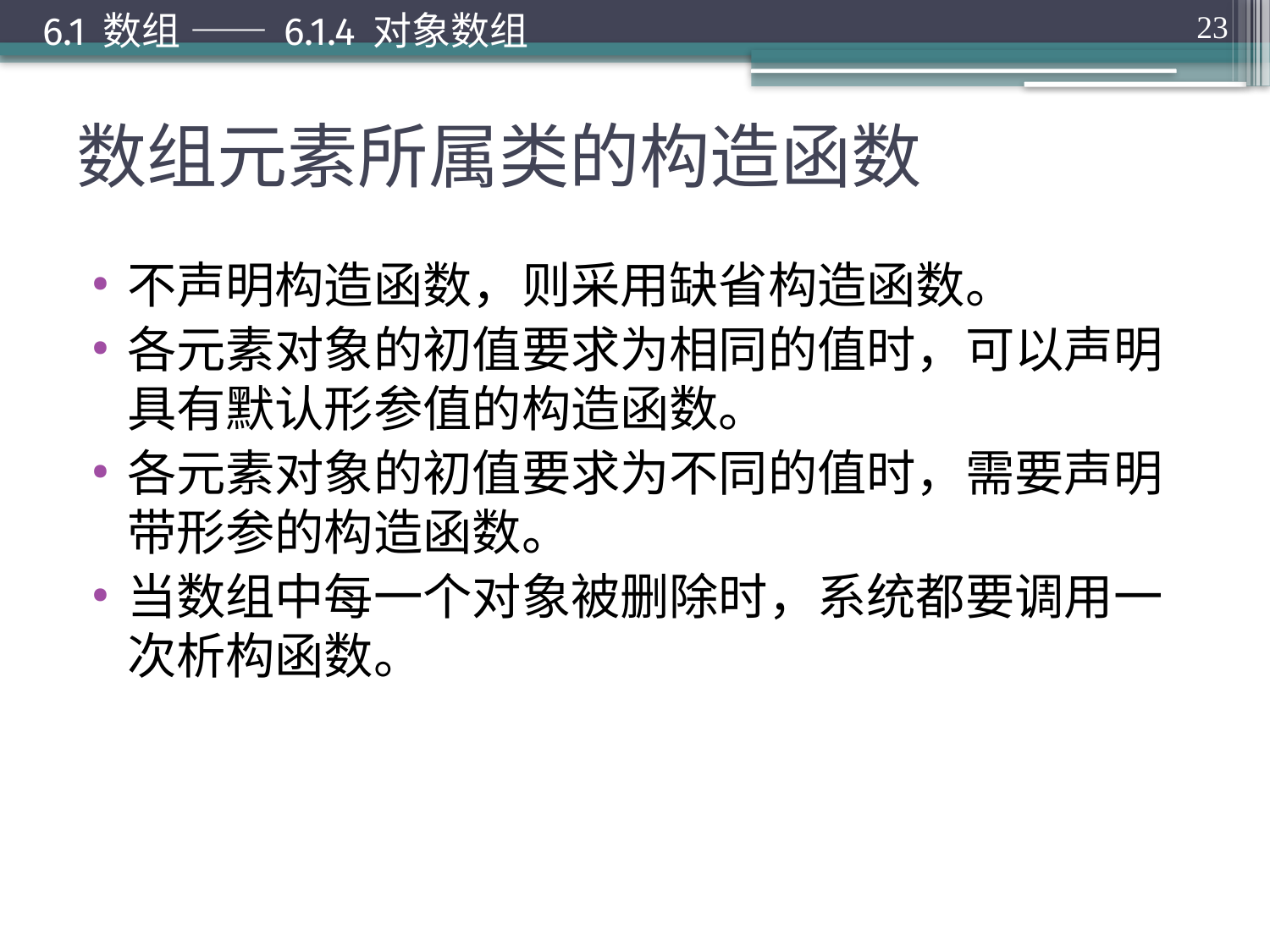

6.1 数组 —— 6.1.4 对象数组
23
# 数组元素所属类的构造函数
不声明构造函数，则采用缺省构造函数。
各元素对象的初值要求为相同的值时，可以声明具有默认形参值的构造函数。
各元素对象的初值要求为不同的值时，需要声明带形参的构造函数。
当数组中每一个对象被删除时，系统都要调用一次析构函数。